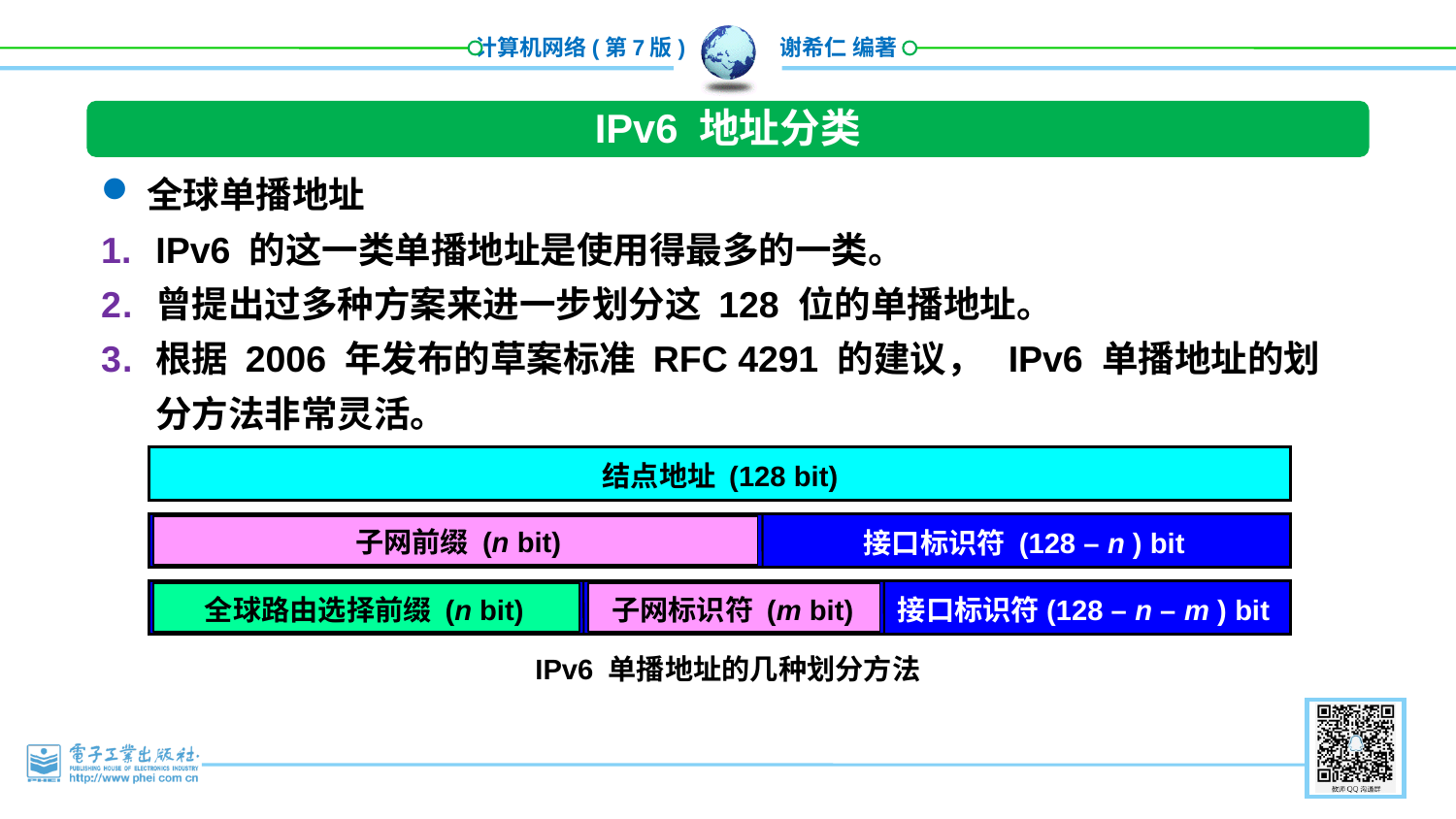

IPv6 地址分类

全球单播地址
IPv6 的这一类单播地址是使用得最多的一类。
曾提出过多种方案来进一步划分这 128 位的单播地址。
根据 2006 年发布的草案标准 RFC 4291 的建议，  IPv6 单播地址的划分方法非常灵活。

结点地址 (128 bit)

子网前缀 (n bit)
接口标识符 (128 – n ) bit

全球路由选择前缀 (n bit)
子网标识符 (m bit)
接口标识符(128 – n – m ) bit
IPv6 单播地址的几种划分方法